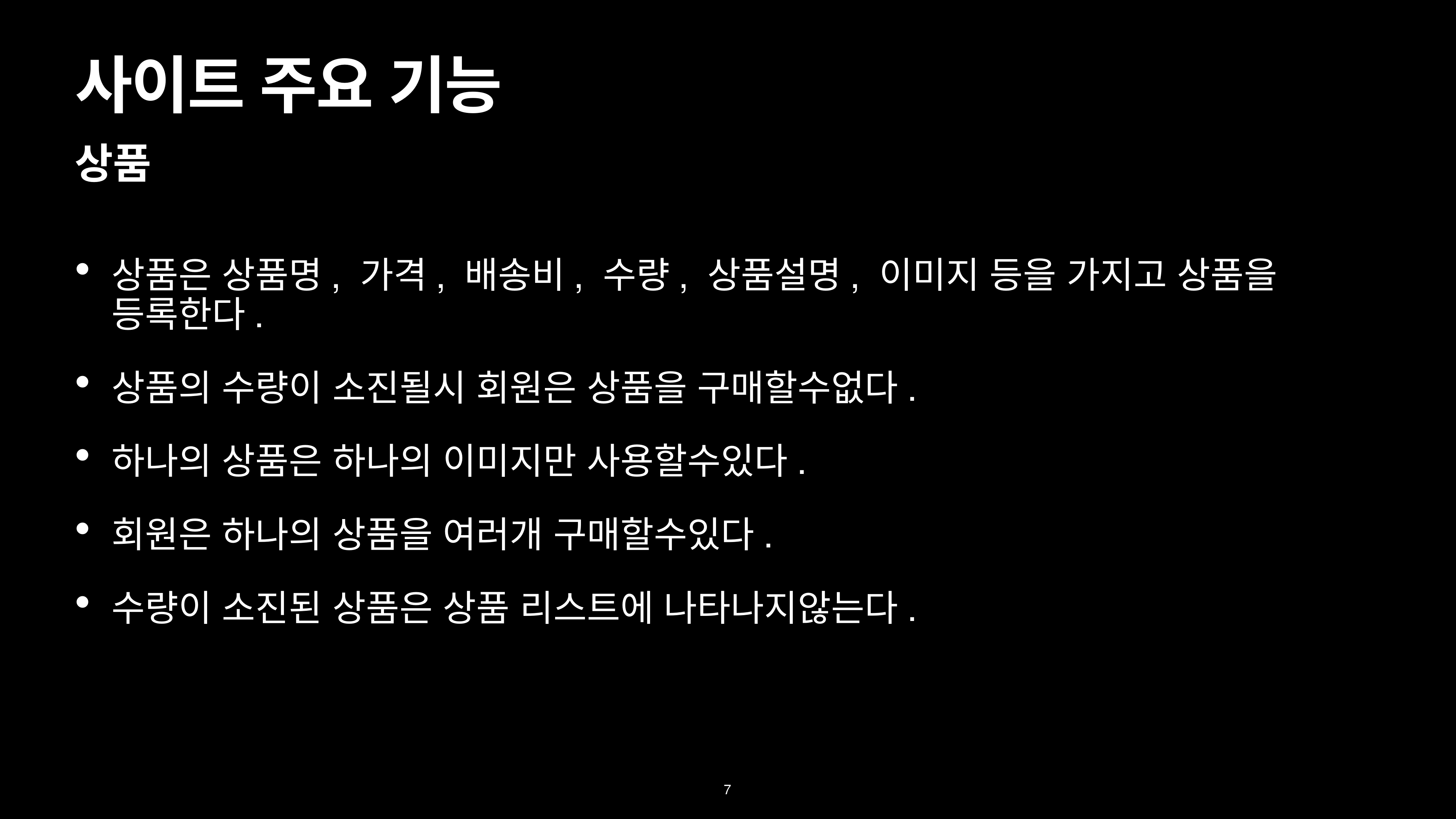

# 사이트 주요 기능
상품
상품은 상품명, 가격, 배송비, 수량, 상품설명, 이미지 등을 가지고 상품을 등록한다.
상품의 수량이 소진될시 회원은 상품을 구매할수없다.
하나의 상품은 하나의 이미지만 사용할수있다.
회원은 하나의 상품을 여러개 구매할수있다.
수량이 소진된 상품은 상품 리스트에 나타나지않는다.
7